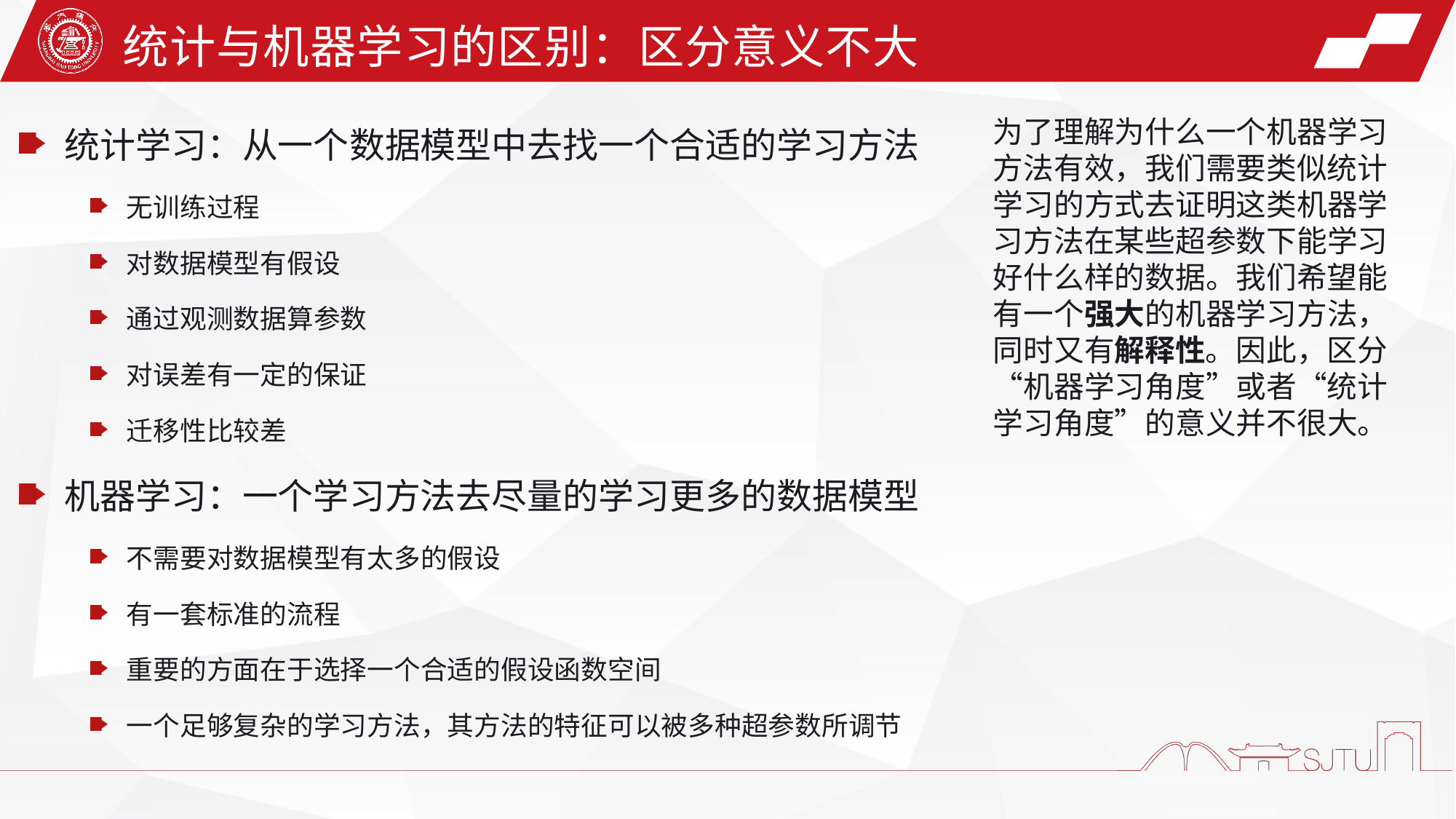

统计与机器学习的区别：区分意义不大

统计学习：从一个数据模型中去找一个合适的学习方法
无训练过程
对数据模型有假设
通过观测数据算参数
对误差有一定的保证
迁移性比较差
机器学习：一个学习方法去尽量的学习更多的数据模型
不需要对数据模型有太多的假设
有一套标准的流程
重要的方面在于选择一个合适的假设函数空间
一个足够复杂的学习方法，其方法的特征可以被多种超参数所调节
为了理解为什么一个机器学习方法有效，我们需要类似统计学习的方式去证明这类机器学习方法在某些超参数下能学习好什么样的数据。我们希望能有一个强大的机器学习方法，同时又有解释性。因此，区分“机器学习角度”或者“统计学习角度”的意义并不很大。